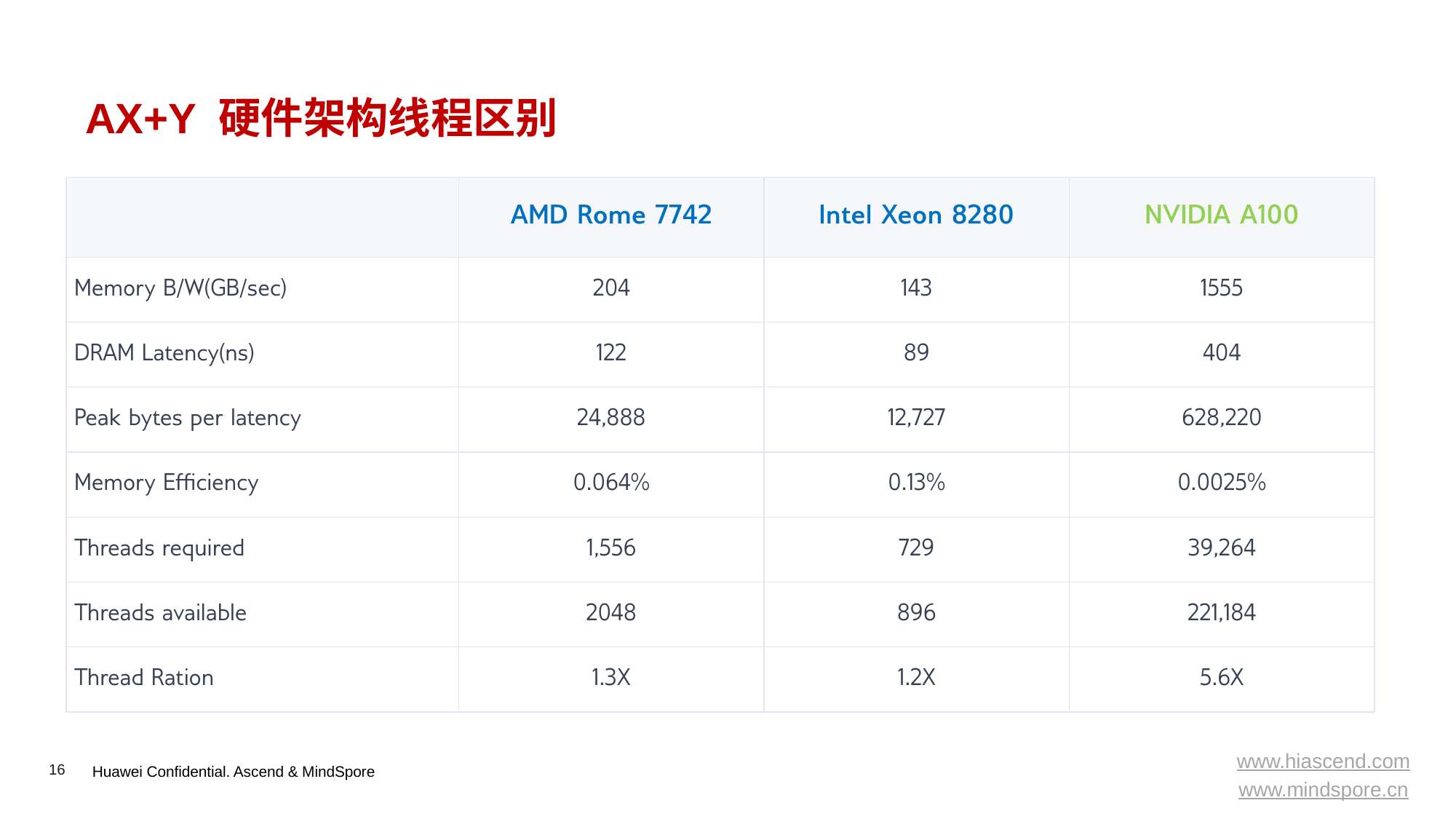

# AX+Y 硬件架构线程区别
|  | AMD Rome 7742 | Intel Xeon 8280 | NVIDIA A100 |
| --- | --- | --- | --- |
| Memory B/W(GB/sec) | 204 | 143 | 1555 |
| DRAM Latency(ns) | 122 | 89 | 404 |
| Peak bytes per latency | 24,888 | 12,727 | 628,220 |
| Memory Efficiency | 0.064% | 0.13% | 0.0025% |
| Threads required | 1,556 | 729 | 39,264 |
| Threads available | 2048 | 896 | 221,184 |
| Thread Ration | 1.3X | 1.2X | 5.6X |